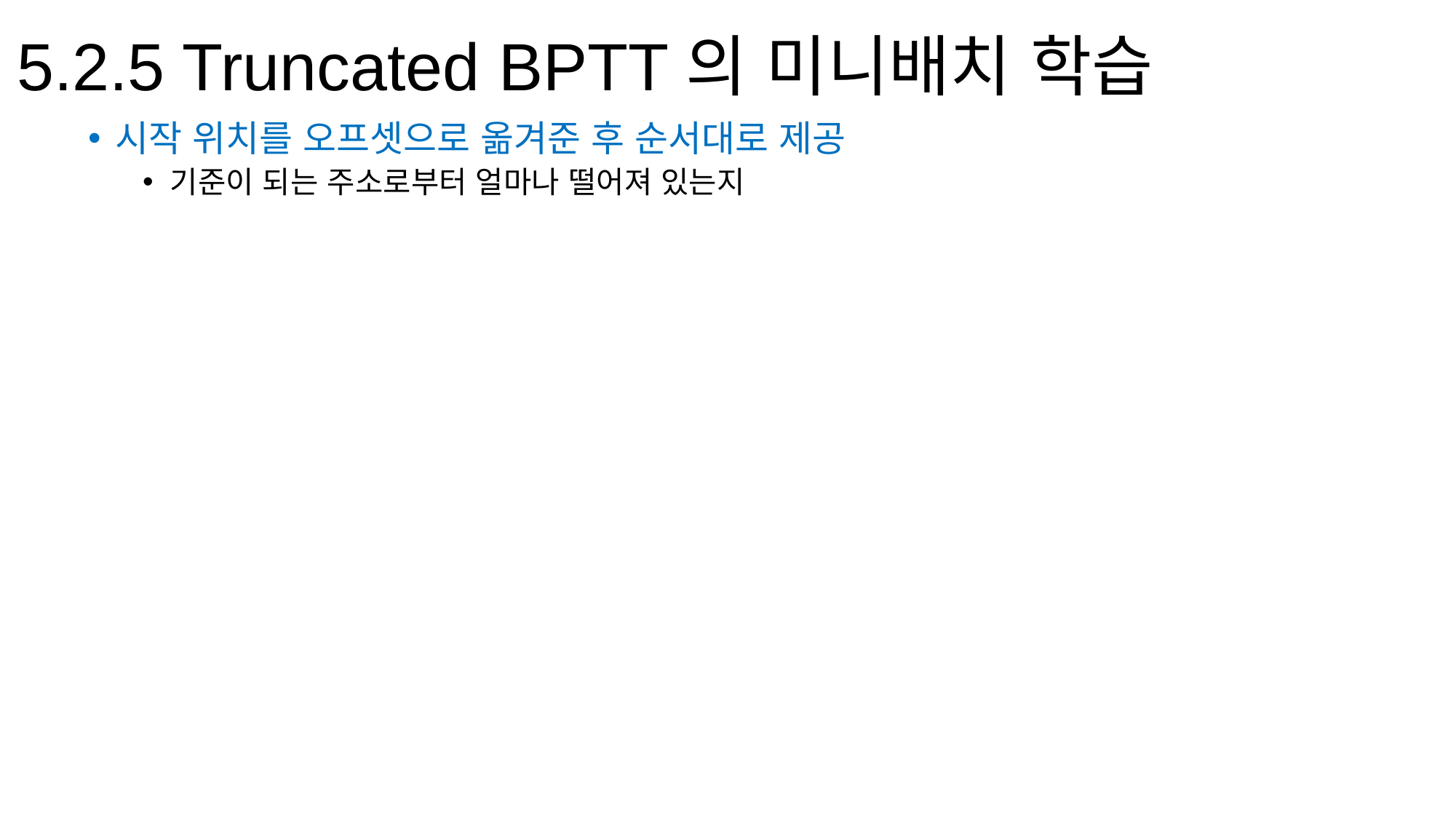

# 5.2.5 Truncated BPTT의 미니배치 학습
시작 위치를 오프셋으로 옮겨준 후 순서대로 제공
기준이 되는 주소로부터 얼마나 떨어져 있는지